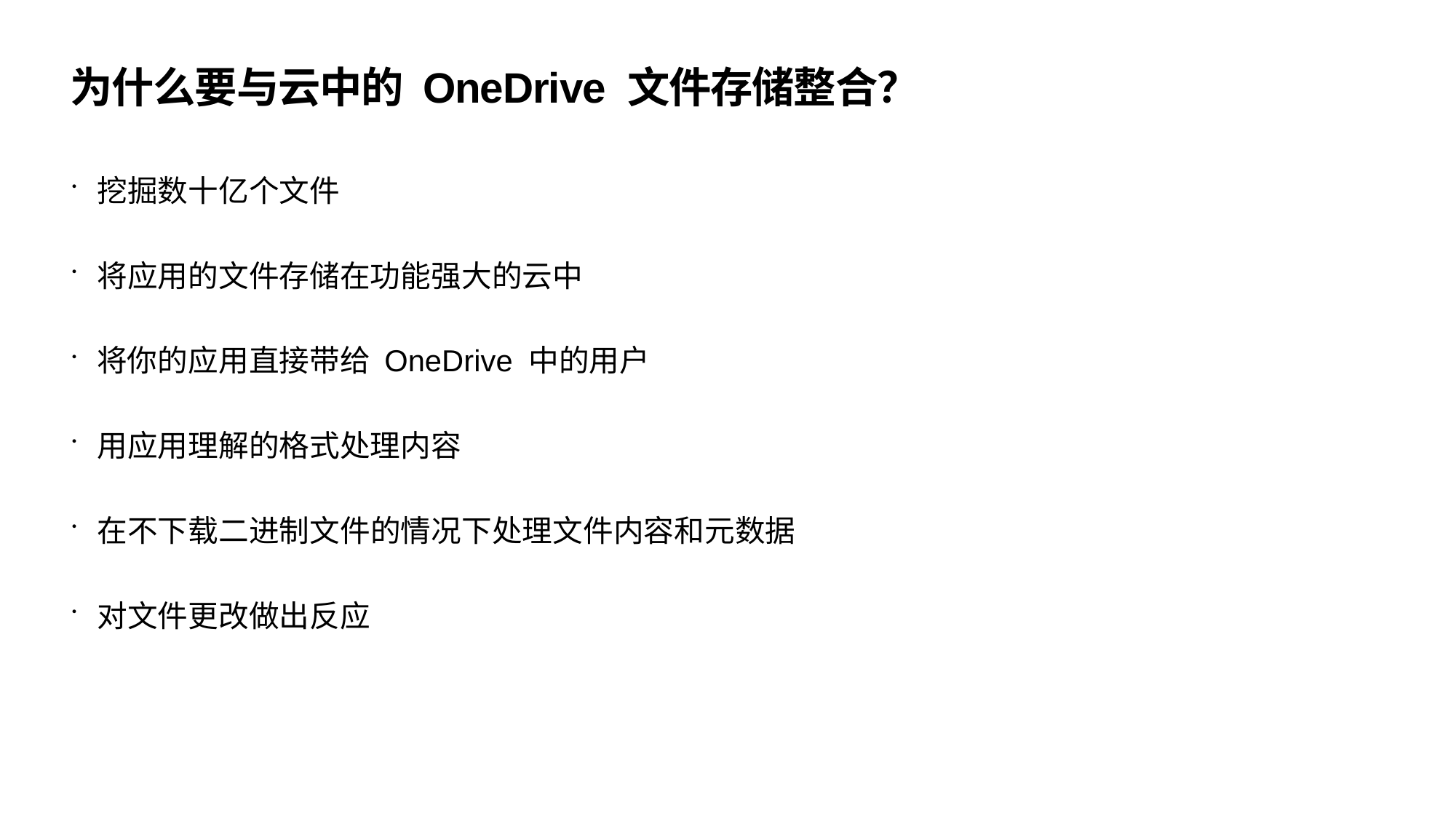

# 为什么要与云中的 OneDrive 文件存储整合？
挖掘数十亿个文件

将应用的文件存储在功能强大的云中

将你的应用直接带给 OneDrive 中的用户

用应用理解的格式处理内容

在不下载二进制文件的情况下处理文件内容和元数据

对文件更改做出反应